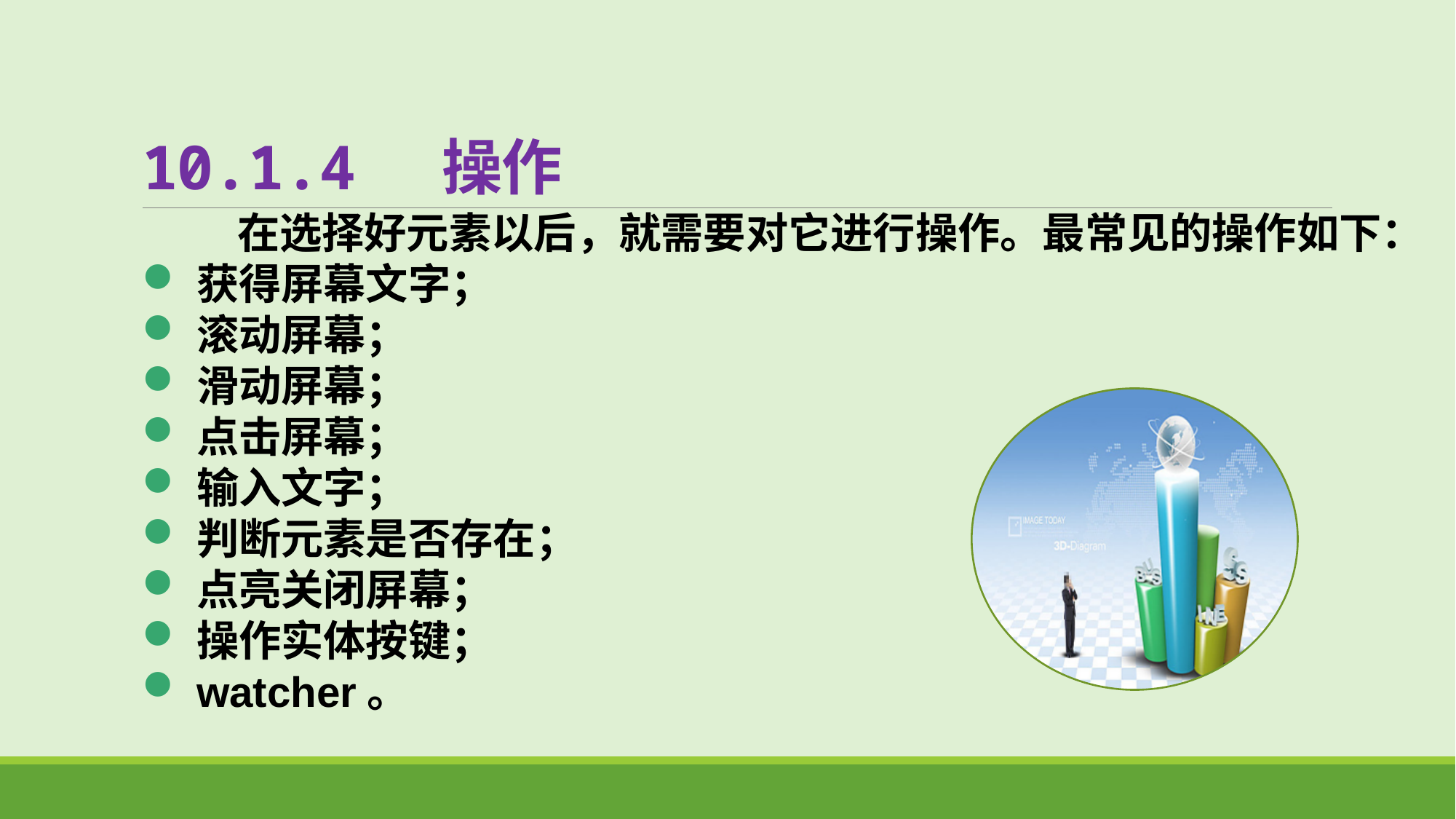

# 10.1.4  操作
      在选择好元素以后，就需要对它进行操作。最常见的操作如下：
获得屏幕文字；
滚动屏幕；
滑动屏幕；
点击屏幕；
输入文字；
判断元素是否存在；
点亮关闭屏幕；
操作实体按键；
watcher。